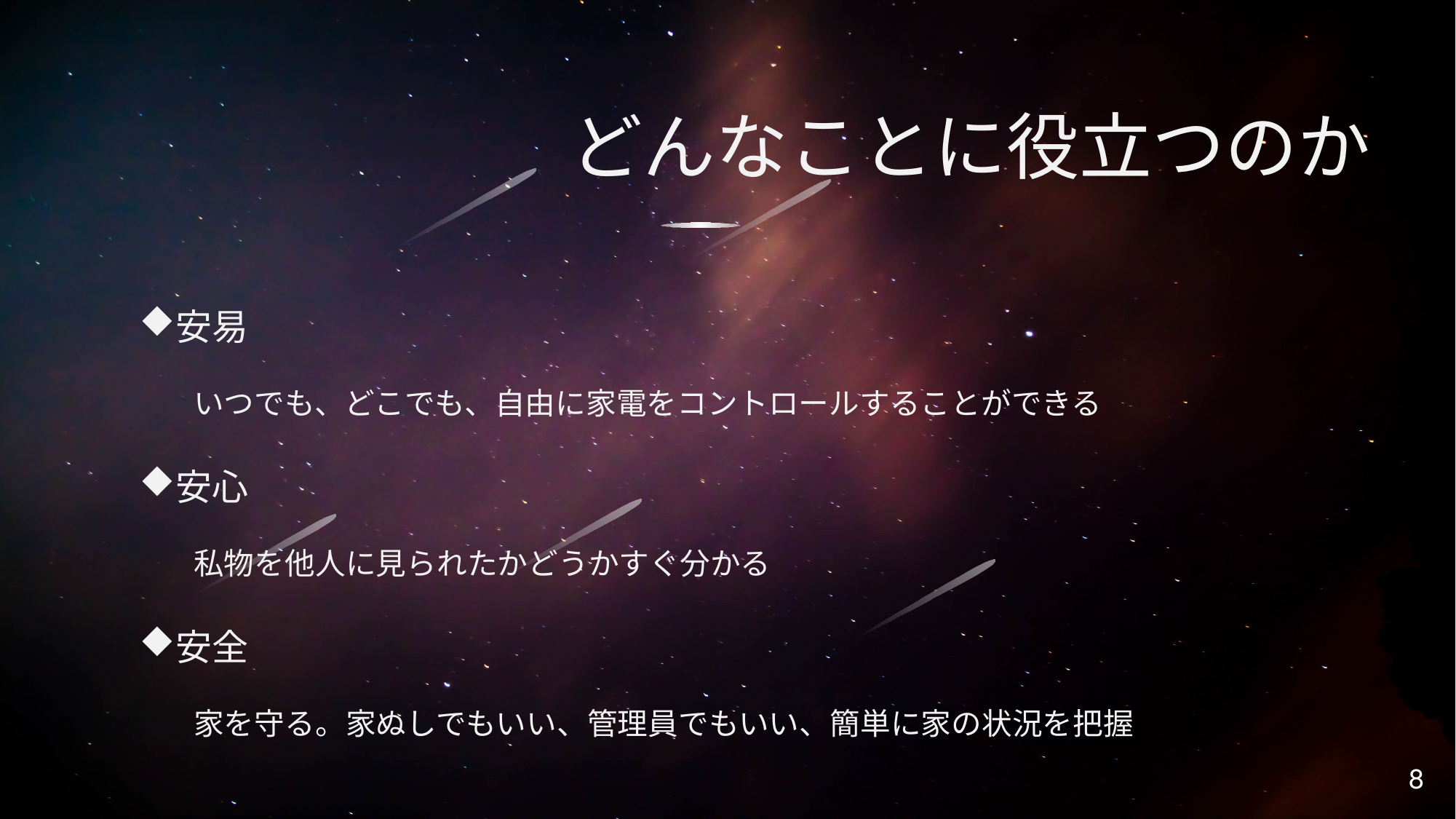

どんなことに役立つのか

安易
いつでも、どこでも、自由に家電をコントロールすることができる
安心
私物を他人に見られたかどうかすぐ分かる
安全
家を守る。家ぬしでもいい、管理員でもいい、簡単に家の状況を把握

8